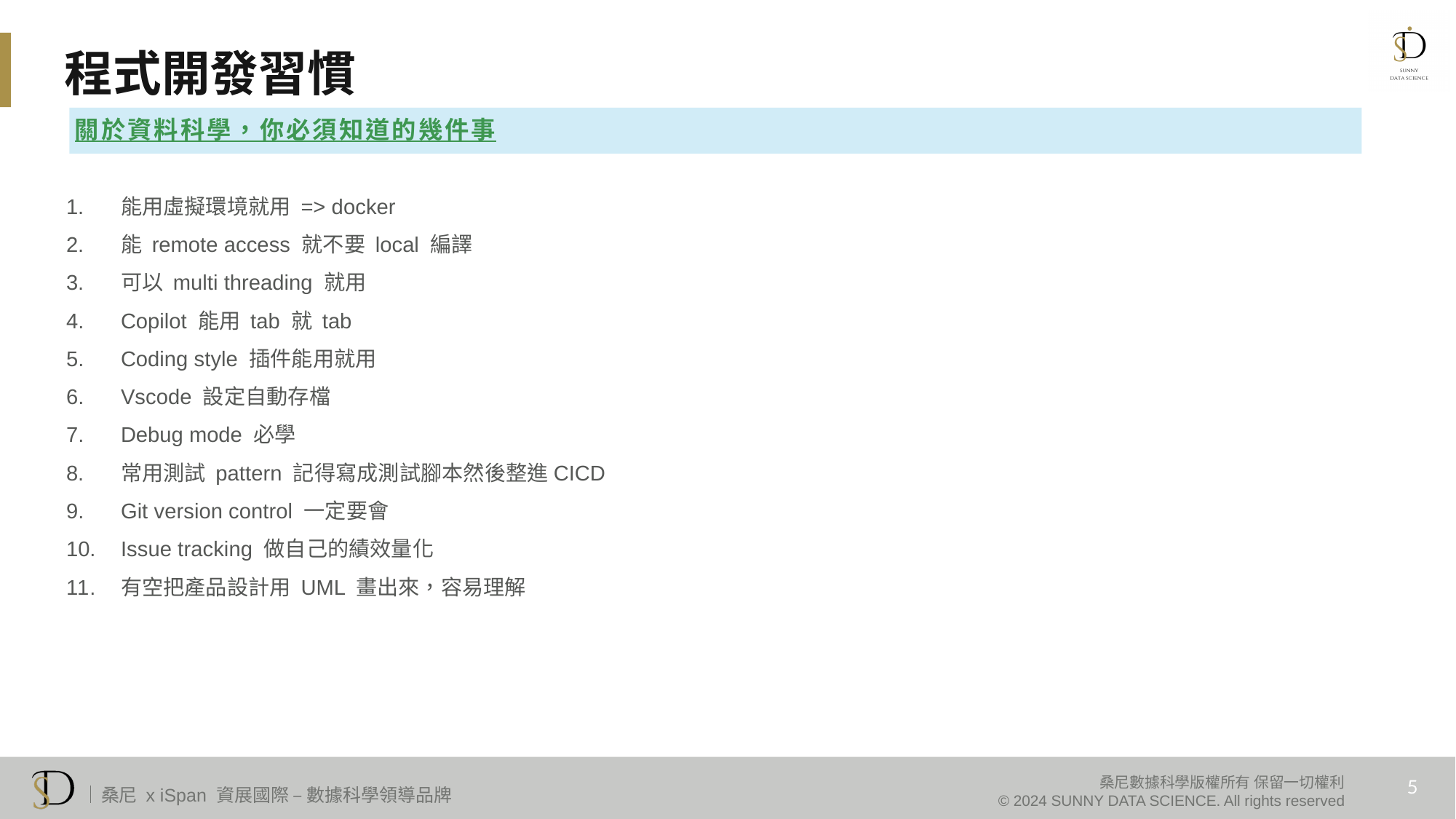

# 程式開發習慣
關於資料科學，你必須知道的幾件事
能用虛擬環境就用 => docker
能 remote access 就不要 local 編譯
可以 multi threading 就用
Copilot 能用 tab 就 tab
Coding style 插件能用就用
Vscode 設定自動存檔
Debug mode 必學
常用測試 pattern 記得寫成測試腳本然後整進CICD
Git version control 一定要會
Issue tracking 做自己的績效量化
有空把產品設計用 UML 畫出來，容易理解